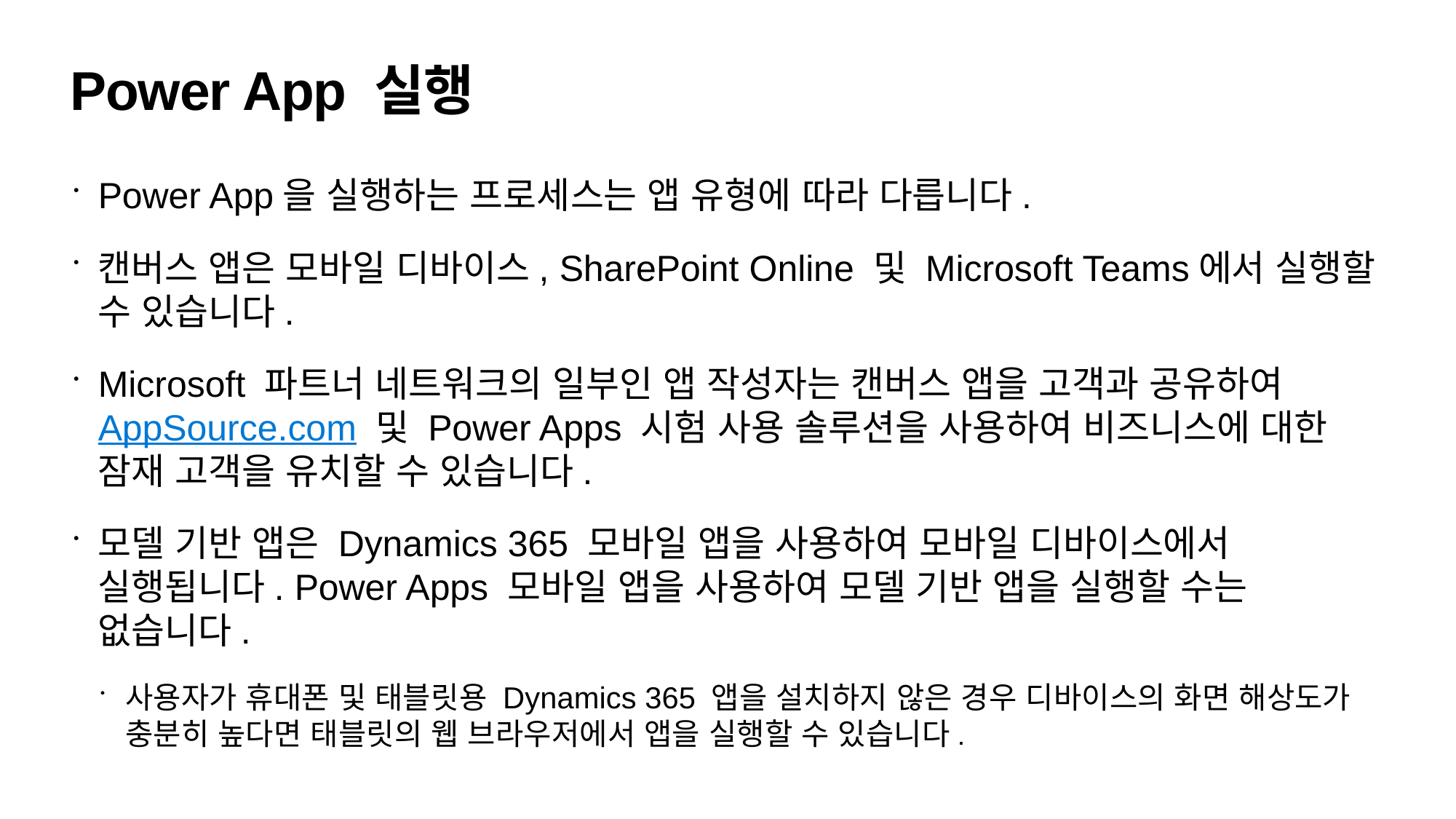

# Power App 실행
Power App을 실행하는 프로세스는 앱 유형에 따라 다릅니다.

캔버스 앱은 모바일 디바이스, SharePoint Online 및 Microsoft Teams에서 실행할 수 있습니다.

Microsoft 파트너 네트워크의 일부인 앱 작성자는 캔버스 앱을 고객과 공유하여 AppSource.com 및 Power Apps 시험 사용 솔루션을 사용하여 비즈니스에 대한 잠재 고객을 유치할 수 있습니다.

모델 기반 앱은 Dynamics 365 모바일 앱을 사용하여 모바일 디바이스에서 실행됩니다. Power Apps 모바일 앱을 사용하여 모델 기반 앱을 실행할 수는 없습니다.

사용자가 휴대폰 및 태블릿용 Dynamics 365 앱을 설치하지 않은 경우 디바이스의 화면 해상도가 충분히 높다면 태블릿의 웹 브라우저에서 앱을 실행할 수 있습니다.